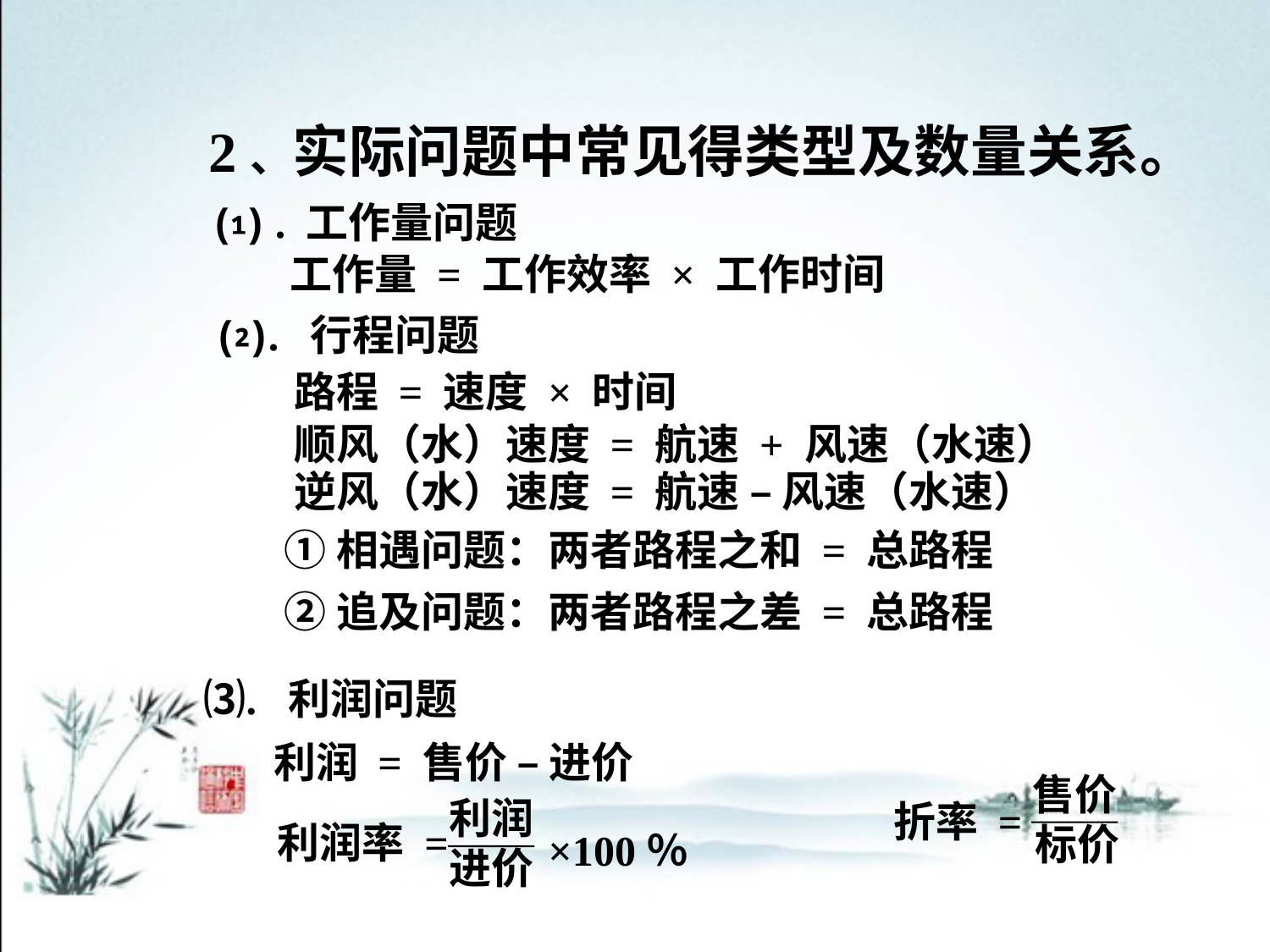

2、实际问题中常见得类型及数量关系。
⑴ . 工作量问题
       工作量 = 工作效率 × 工作时间
⑵.  行程问题
       路程 = 速度 × 时间
       顺风（水）速度 = 航速 + 风速（水速）
       逆风（水）速度 = 航速 – 风速（水速）
       ①相遇问题：两者路程之和 = 总路程
       ②追及问题：两者路程之差 = 总路程
⑶.  利润问题
 利润 = 售价 – 进价
售价
标价

折率 =
利润
进价

 利润率 =
×100％